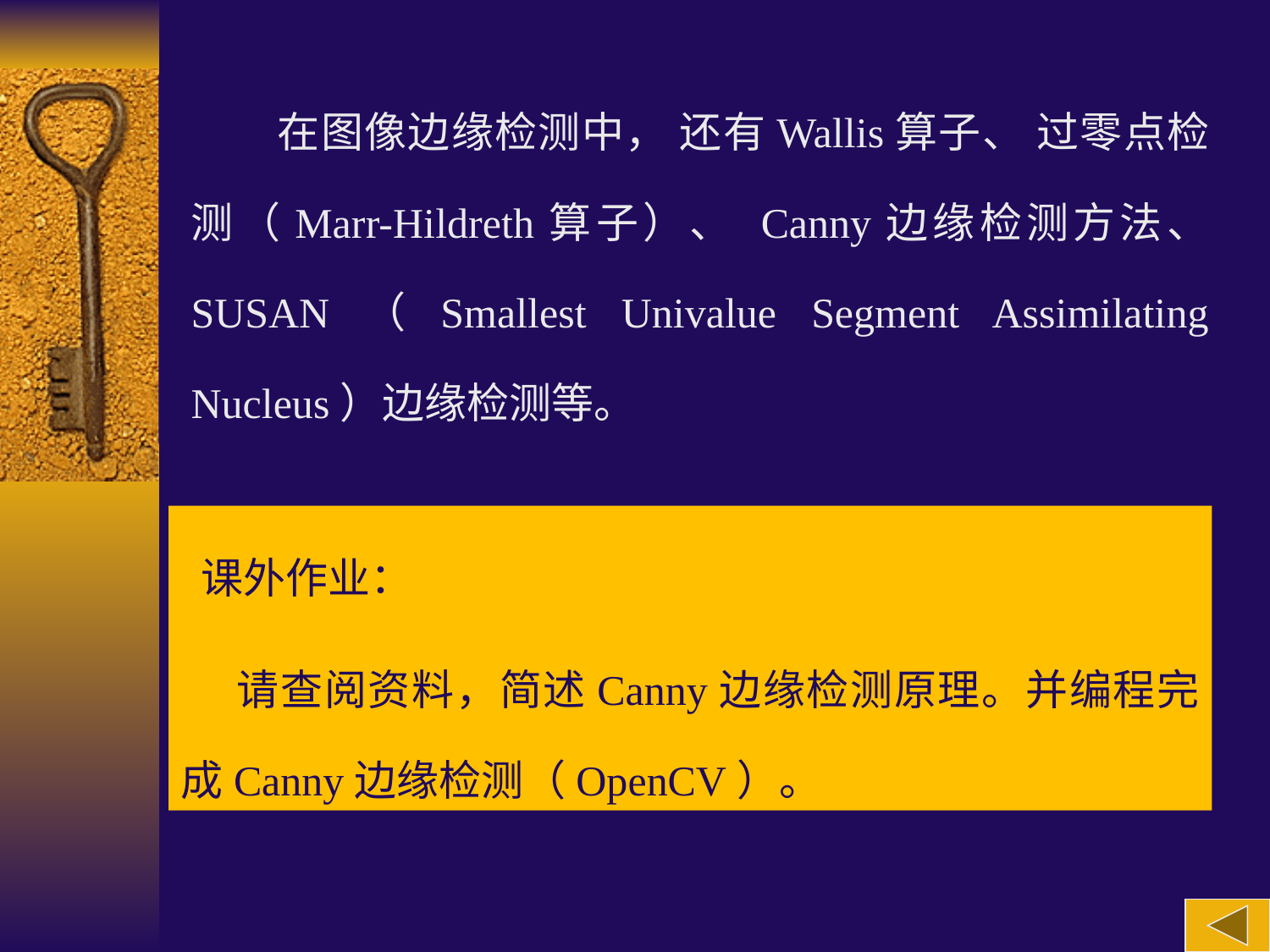

在图像边缘检测中， 还有Wallis算子、 过零点检测（Marr-Hildreth算子）、 Canny边缘检测方法、 SUSAN（Smallest Univalue Segment Assimilating Nucleus）边缘检测等。
 课外作业：
    请查阅资料，简述Canny边缘检测原理。并编程完成Canny边缘检测（OpenCV）。